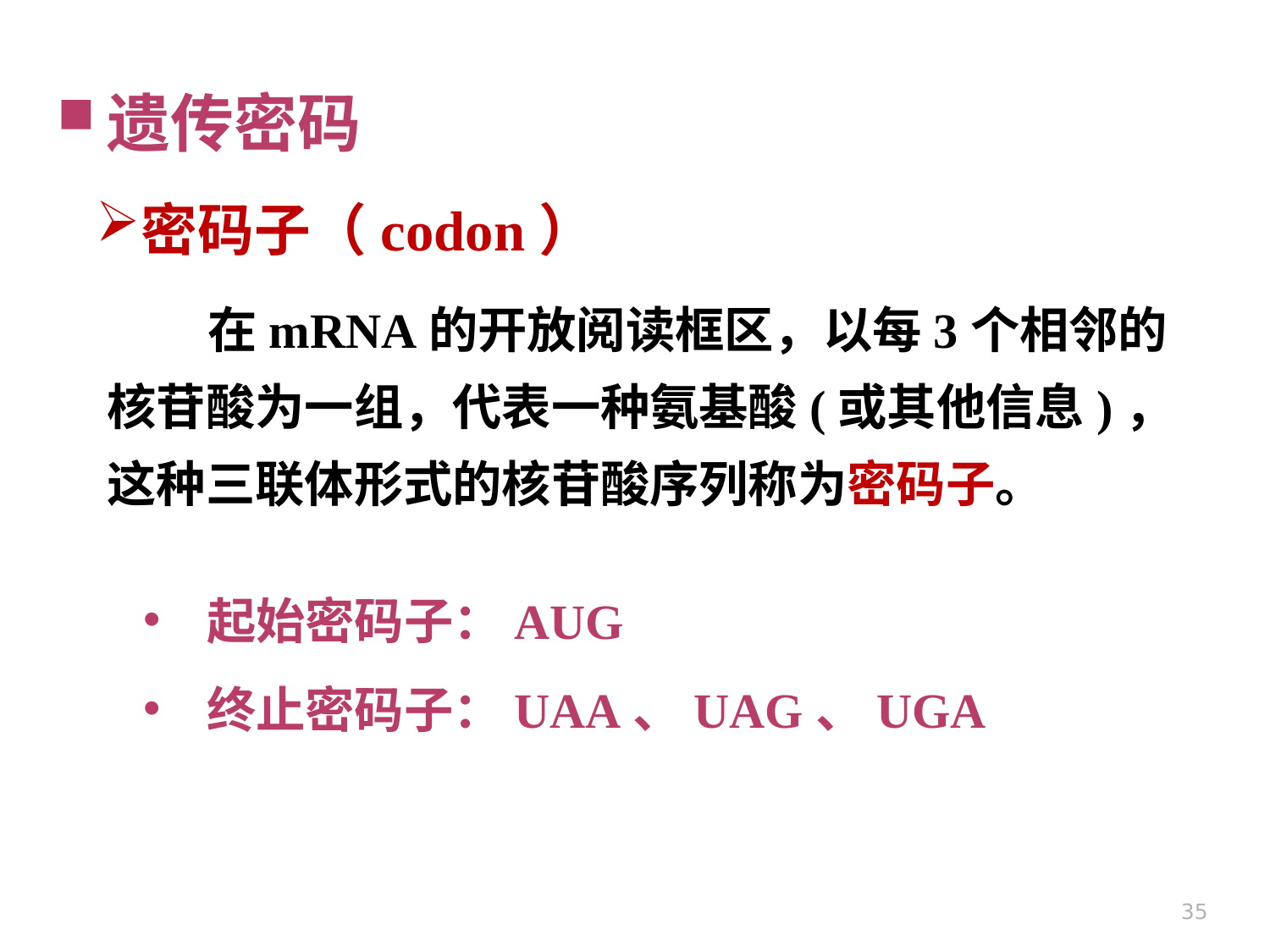

遗传密码
密码子（codon）
在mRNA的开放阅读框区，以每3个相邻的核苷酸为一组，代表一种氨基酸(或其他信息)，这种三联体形式的核苷酸序列称为密码子。
起始密码子：AUG
终止密码子：UAA、UAG、UGA
35